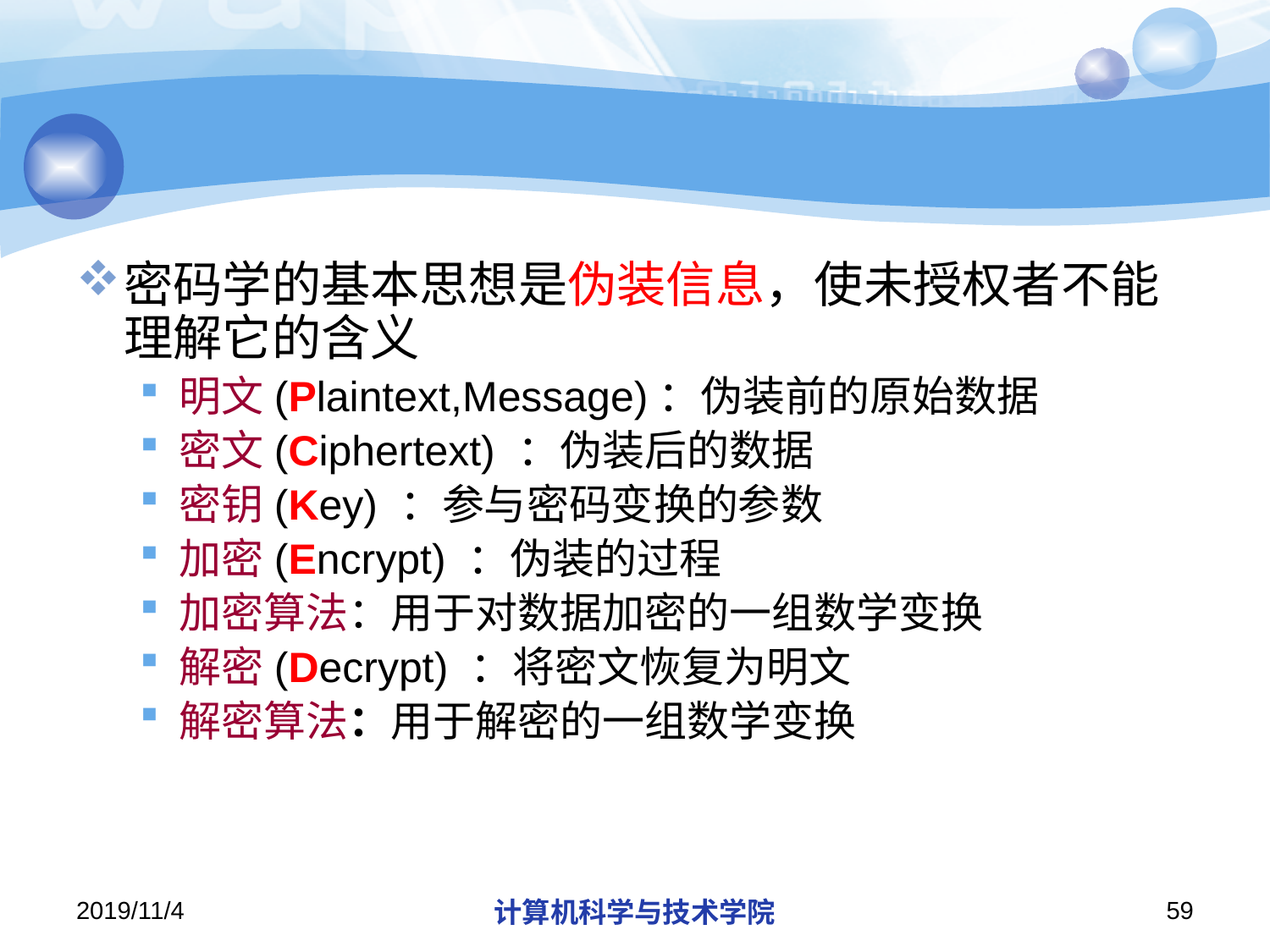

#
密码学的基本思想是伪装信息，使未授权者不能理解它的含义
明文(Plaintext,Message)：伪装前的原始数据
密文(Ciphertext) ：伪装后的数据
密钥(Key) ：参与密码变换的参数
加密(Encrypt) ：伪装的过程
加密算法：用于对数据加密的一组数学变换
解密(Decrypt) ：将密文恢复为明文
解密算法：用于解密的一组数学变换

2019/11/4
计算机科学与技术学院
59